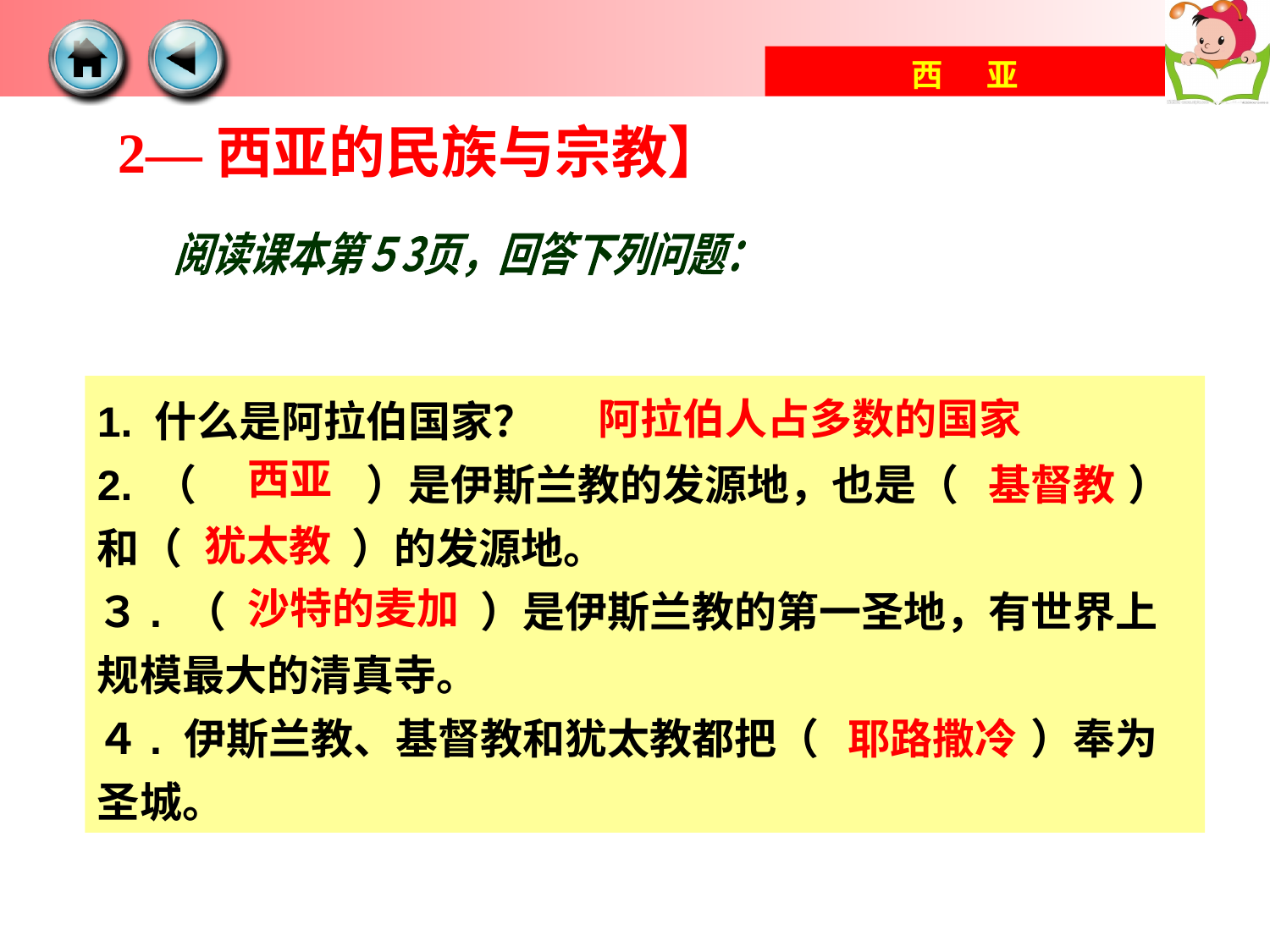

2—西亚的民族与宗教】
阅读课本第５3页，回答下列问题：
1. 什么是阿拉伯国家？
2. （　　　　）是伊斯兰教的发源地，也是（　　　　）和（　　　　）的发源地。
３. （　　　　　　）是伊斯兰教的第一圣地，有世界上规模最大的清真寺。
４. 伊斯兰教、基督教和犹太教都把（　　　　　）奉为圣城。
阿拉伯人占多数的国家
西亚
基督教
犹太教
沙特的麦加
耶路撒冷